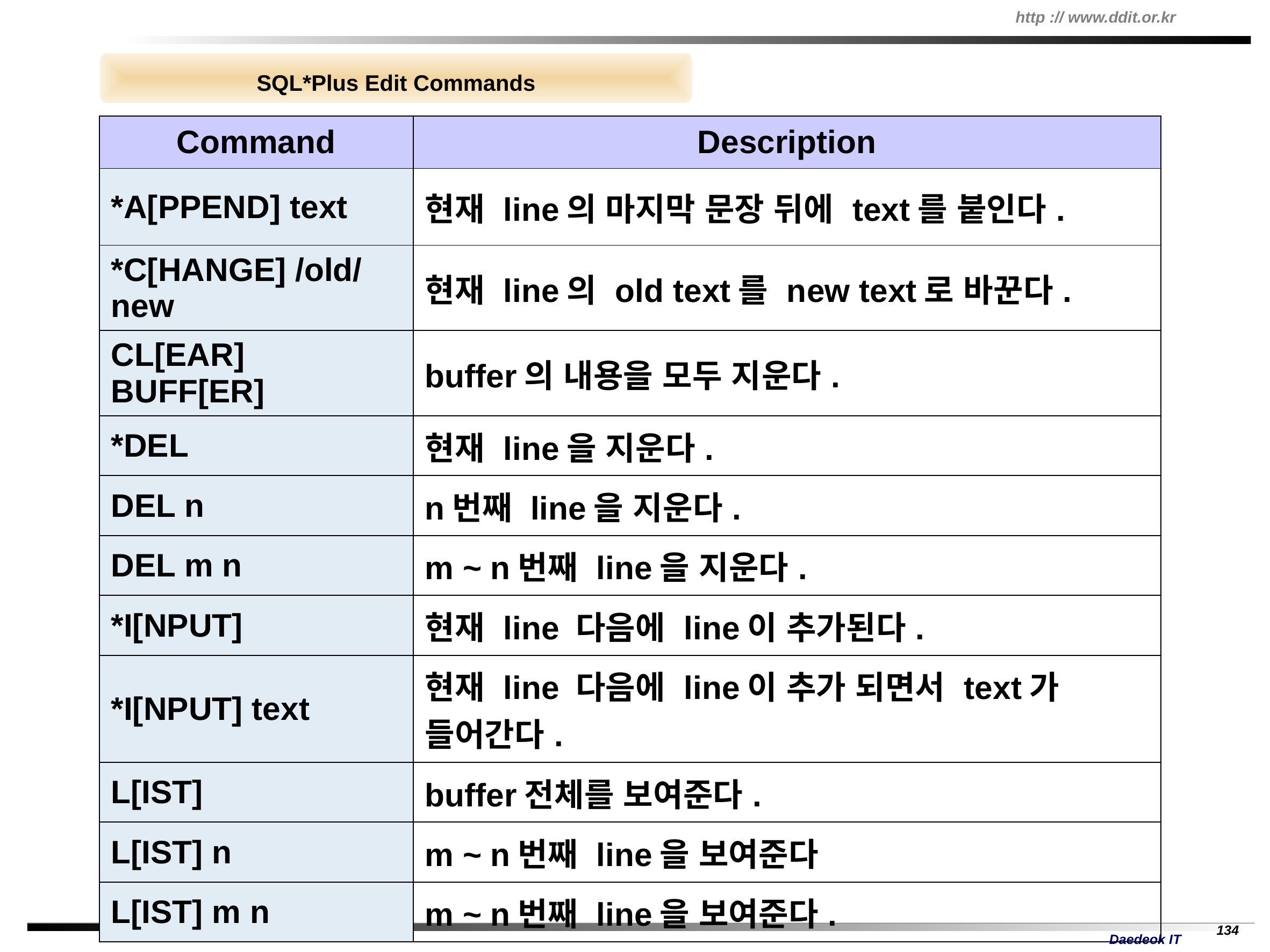

SQL*Plus Edit Commands
| Command | Description |
| --- | --- |
| \*A[PPEND] text | 현재 line의 마지막 문장 뒤에 text를 붙인다. |
| \*C[HANGE] /old/new | 현재 line의 old text를 new text로 바꾼다. |
| CL[EAR] BUFF[ER] | buffer의 내용을 모두 지운다. |
| \*DEL | 현재 line을 지운다. |
| DEL n | n번째 line을 지운다. |
| DEL m n | m ~ n번째 line을 지운다. |
| \*I[NPUT] | 현재 line 다음에 line이 추가된다. |
| \*I[NPUT] text | 현재 line 다음에 line이 추가 되면서 text가 들어간다. |
| L[IST] | buffer전체를 보여준다. |
| L[IST] n | m ~ n번째 line을 보여준다 |
| L[IST] m n | m ~ n번째 line을 보여준다. |